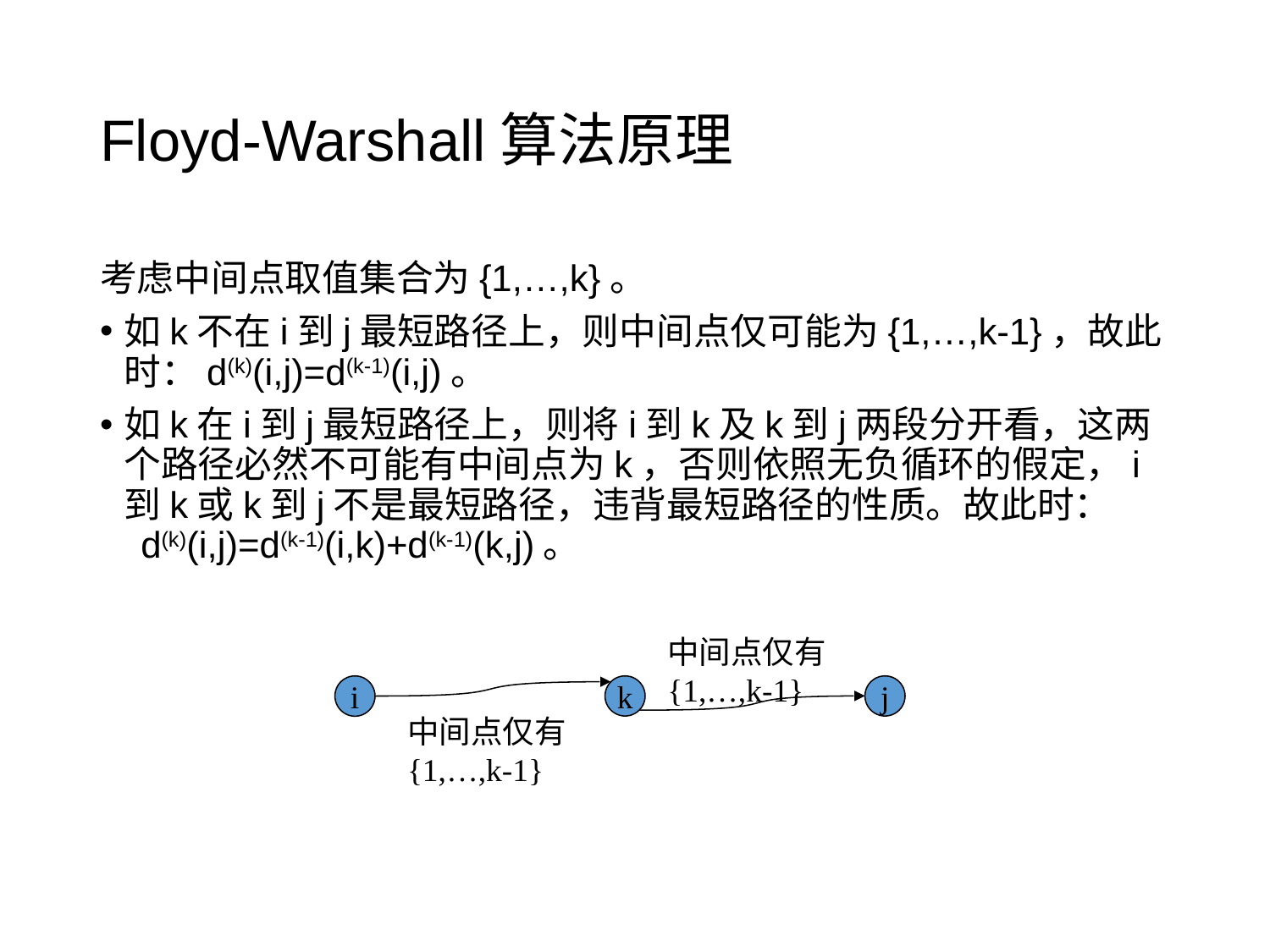

# Floyd-Warshall算法原理
考虑中间点取值集合为{1,…,k}。
如k不在i到j最短路径上，则中间点仅可能为{1,…,k-1}，故此时：d(k)(i,j)=d(k-1)(i,j)。
如k在i到j最短路径上，则将i到k及k到j两段分开看，这两个路径必然不可能有中间点为k，否则依照无负循环的假定，i到k或k到j不是最短路径，违背最短路径的性质。故此时：
 d(k)(i,j)=d(k-1)(i,k)+d(k-1)(k,j)。

中间点仅有
{1,…,k-1}
i
k
j
中间点仅有
{1,…,k-1}